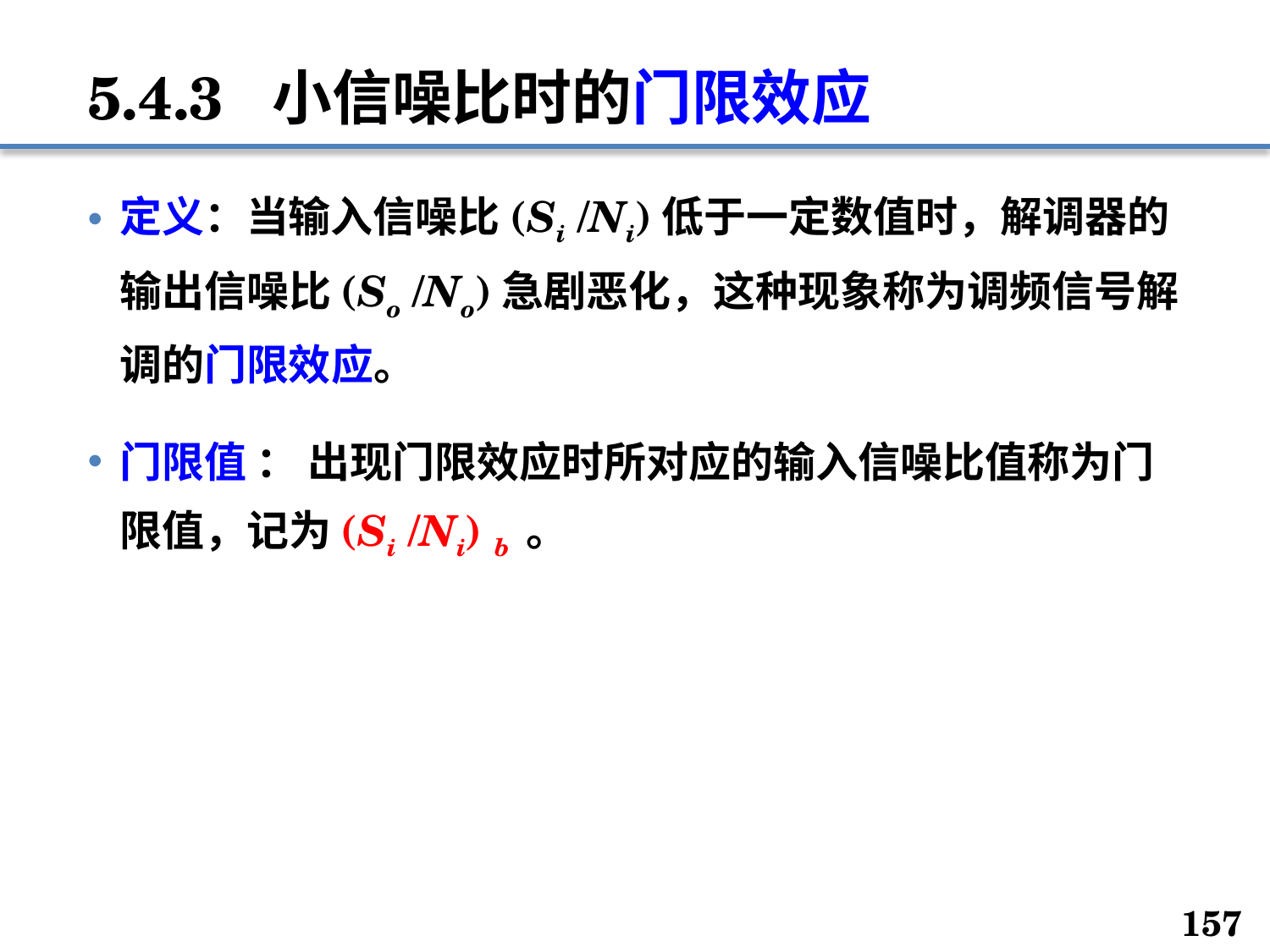

# 5.4.3  小信噪比时的门限效应
定义：当输入信噪比(Si /Ni)低于一定数值时，解调器的输出信噪比(So /No)急剧恶化，这种现象称为调频信号解调的门限效应。
门限值 ： 出现门限效应时所对应的输入信噪比值称为门限值，记为(Si /Ni) b 。
157